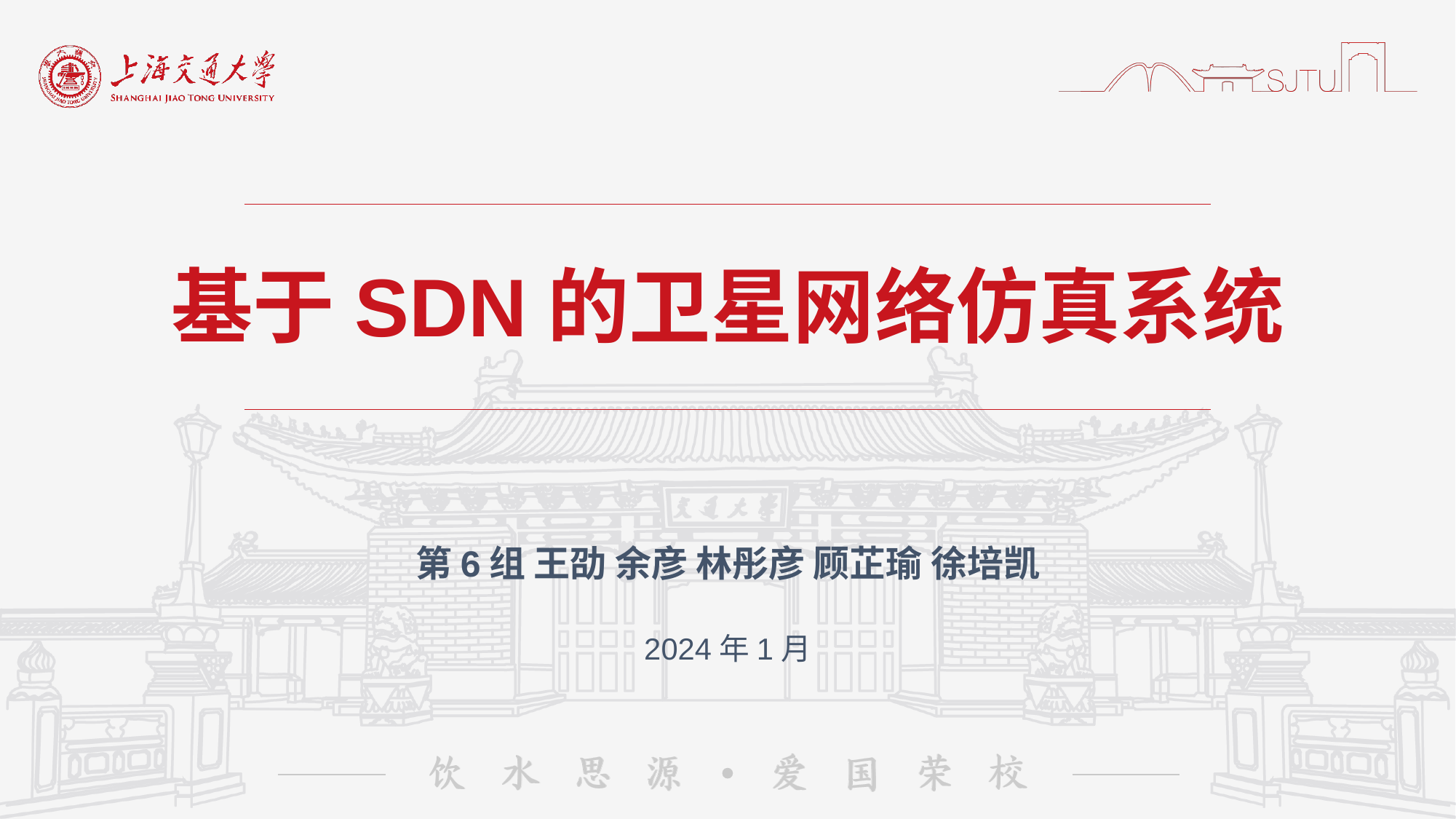

# 基于SDN的卫星网络仿真系统
第6组 王劭 余彦 林彤彦 顾芷瑜 徐培凯
2024年1月